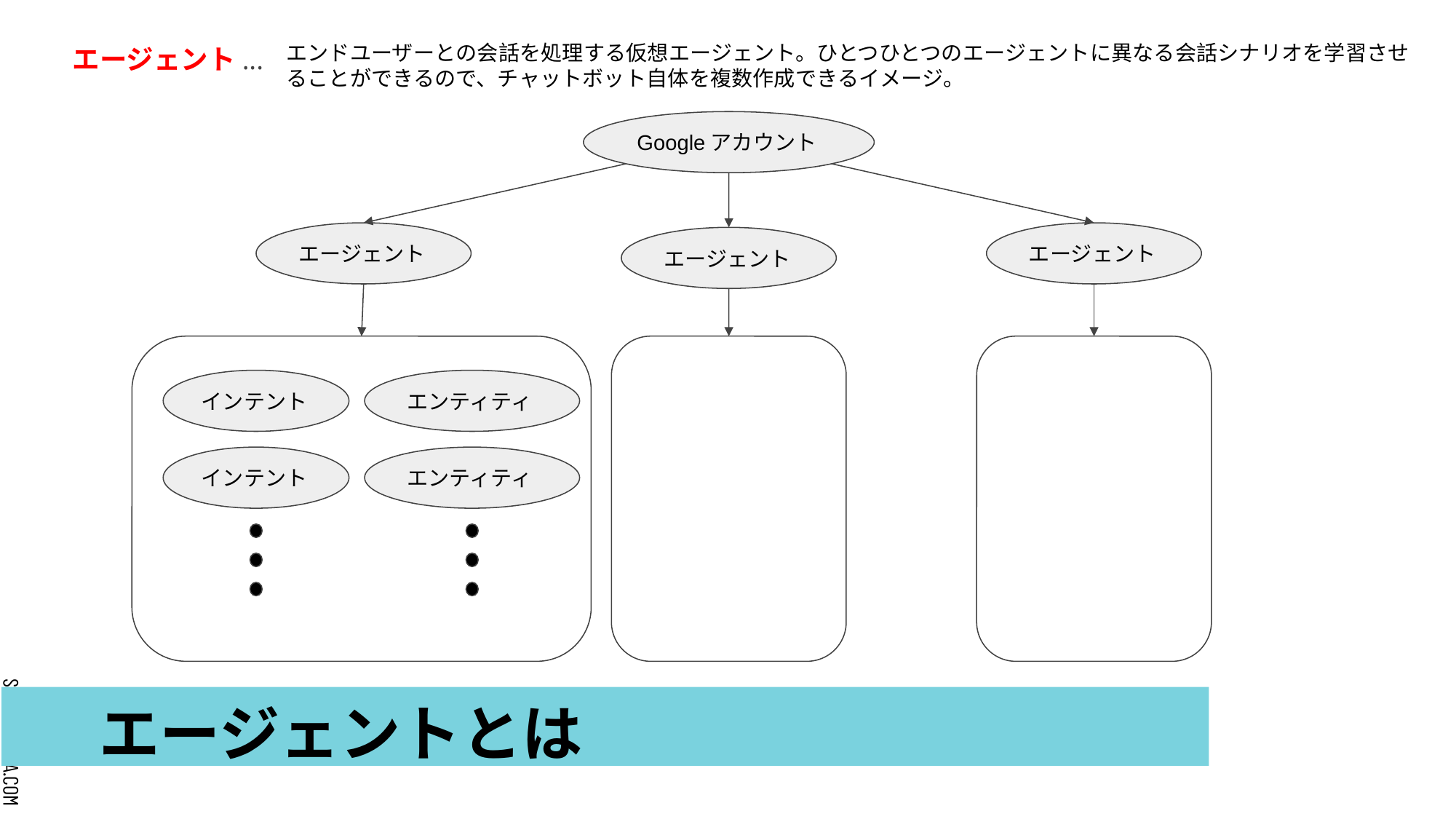

エージェント...
エンドユーザーとの会話を処理する仮想エージェント。ひとつひとつのエージェントに異なる会話シナリオを学習させることができるので、チャットボット自体を複数作成できるイメージ。
Googleアカウント
エージェント
エージェント
エージェント

インテント
エンティティ
インテント
エンティティ

# エージェントとは